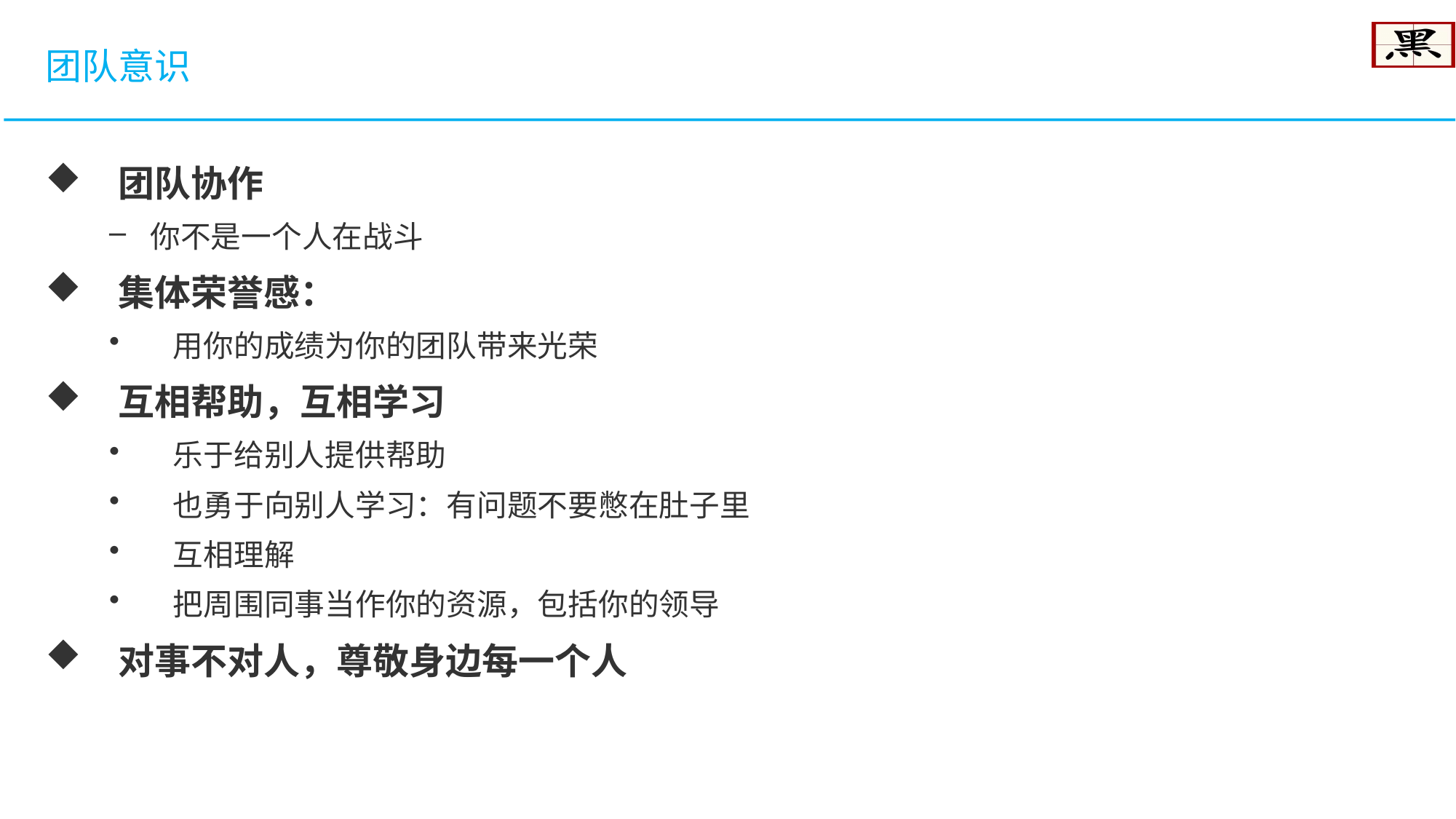

团队意识
团队协作
你不是一个人在战斗
集体荣誉感：
用你的成绩为你的团队带来光荣
互相帮助，互相学习
乐于给别人提供帮助
也勇于向别人学习：有问题不要憋在肚子里
互相理解
把周围同事当作你的资源，包括你的领导
对事不对人，尊敬身边每一个人